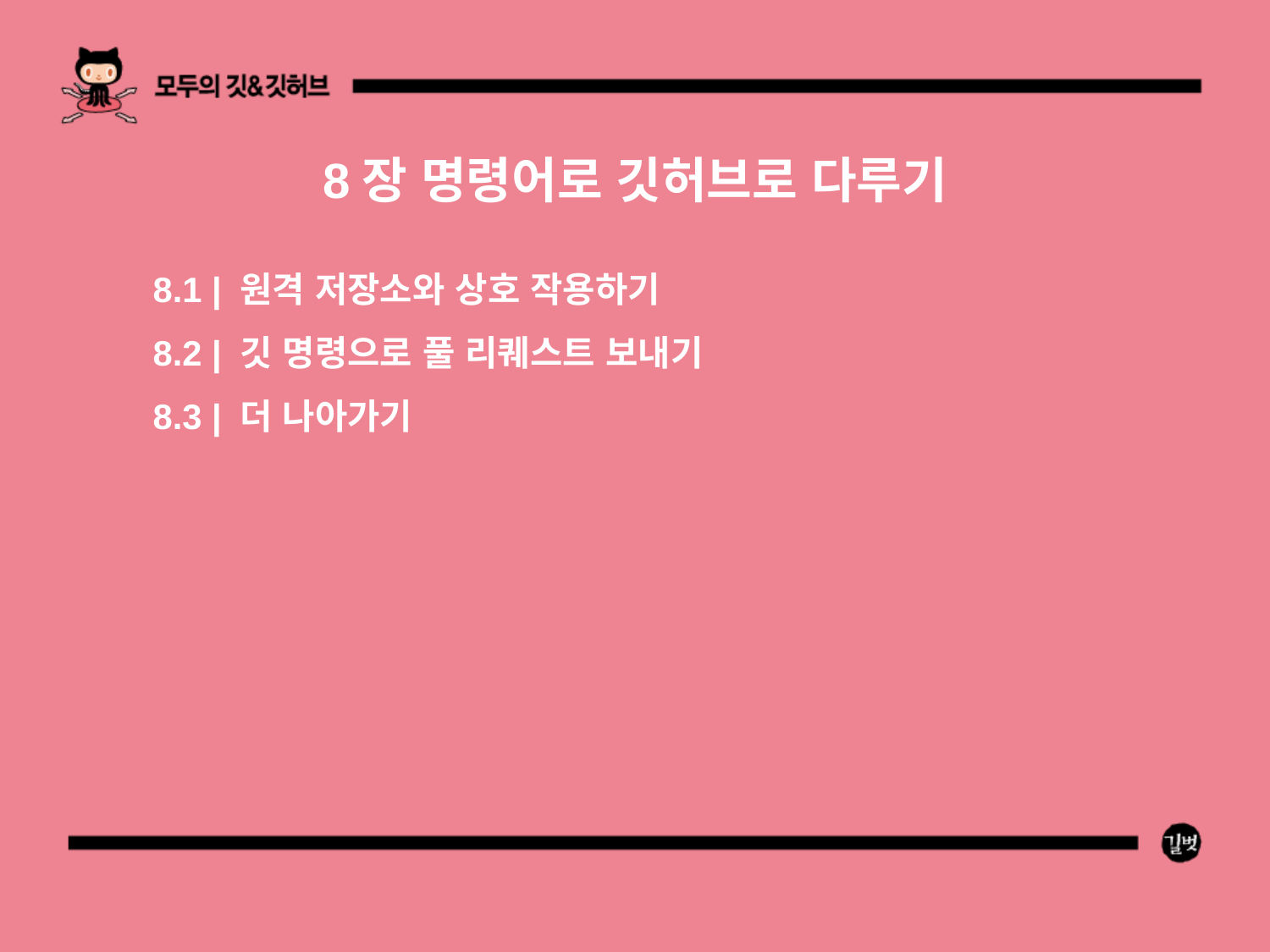

8장 명령어로 깃허브로 다루기
8.1 | 원격 저장소와 상호 작용하기
8.2 | 깃 명령으로 풀 리퀘스트 보내기
8.3 | 더 나아가기